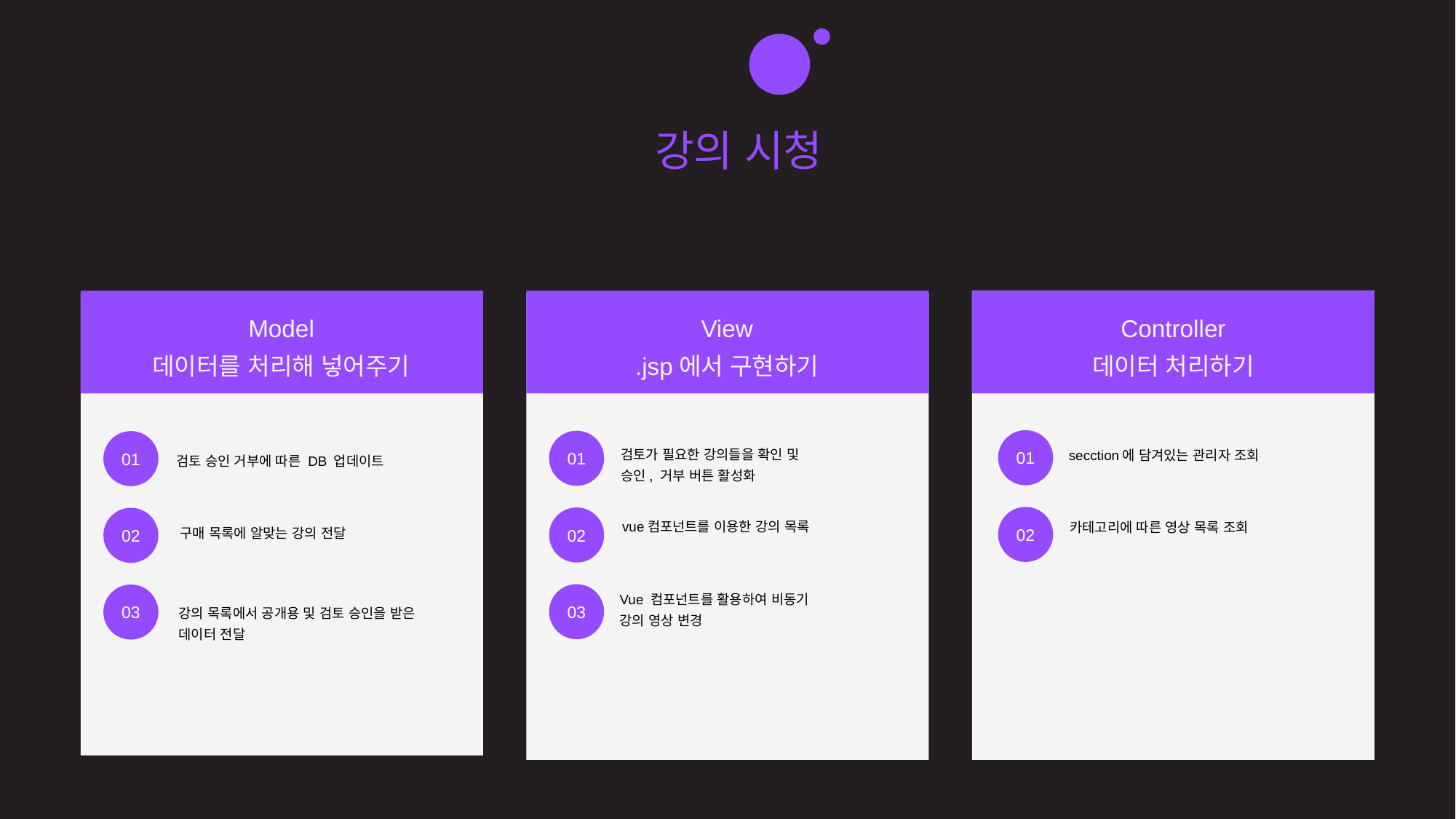

46 / 60

eduZino - 신지환
 강의 시청
[관리자 및 회원]

Model
데이터를 처리해 넣어주기
View
.jsp에서 구현하기
Controller
데이터 처리하기
01
01
01
검토가 필요한 강의들을 확인 및
승인, 거부 버튼 활성화
secction에 담겨있는 관리자 조회
검토 승인 거부에 따른 DB 업데이트
02
02
02
vue컴포넌트를 이용한 강의 목록
카테고리에 따른 영상 목록 조회
구매 목록에 알맞는 강의 전달
03
03
Vue 컴포넌트를 활용하여 비동기
강의 영상 변경
강의 목록에서 공개용 및 검토 승인을 받은 데이터 전달